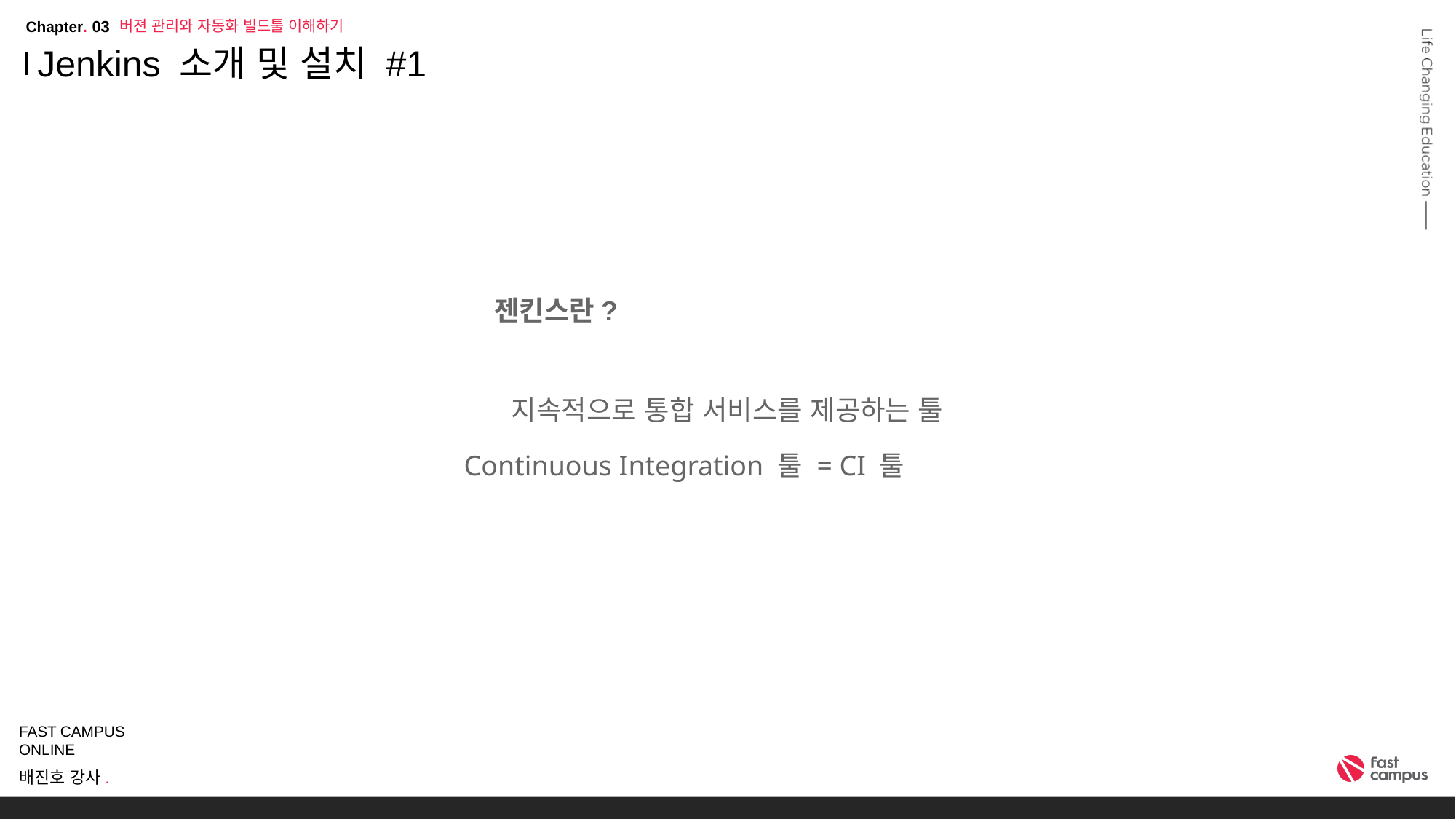

버젼 관리와 자동화 빌드툴 이해하기
03
# Jenkins 소개 및 설치 #1
젠킨스란?
지속적으로 통합 서비스를 제공하는 툴
Continuous Integration 툴 = CI 툴